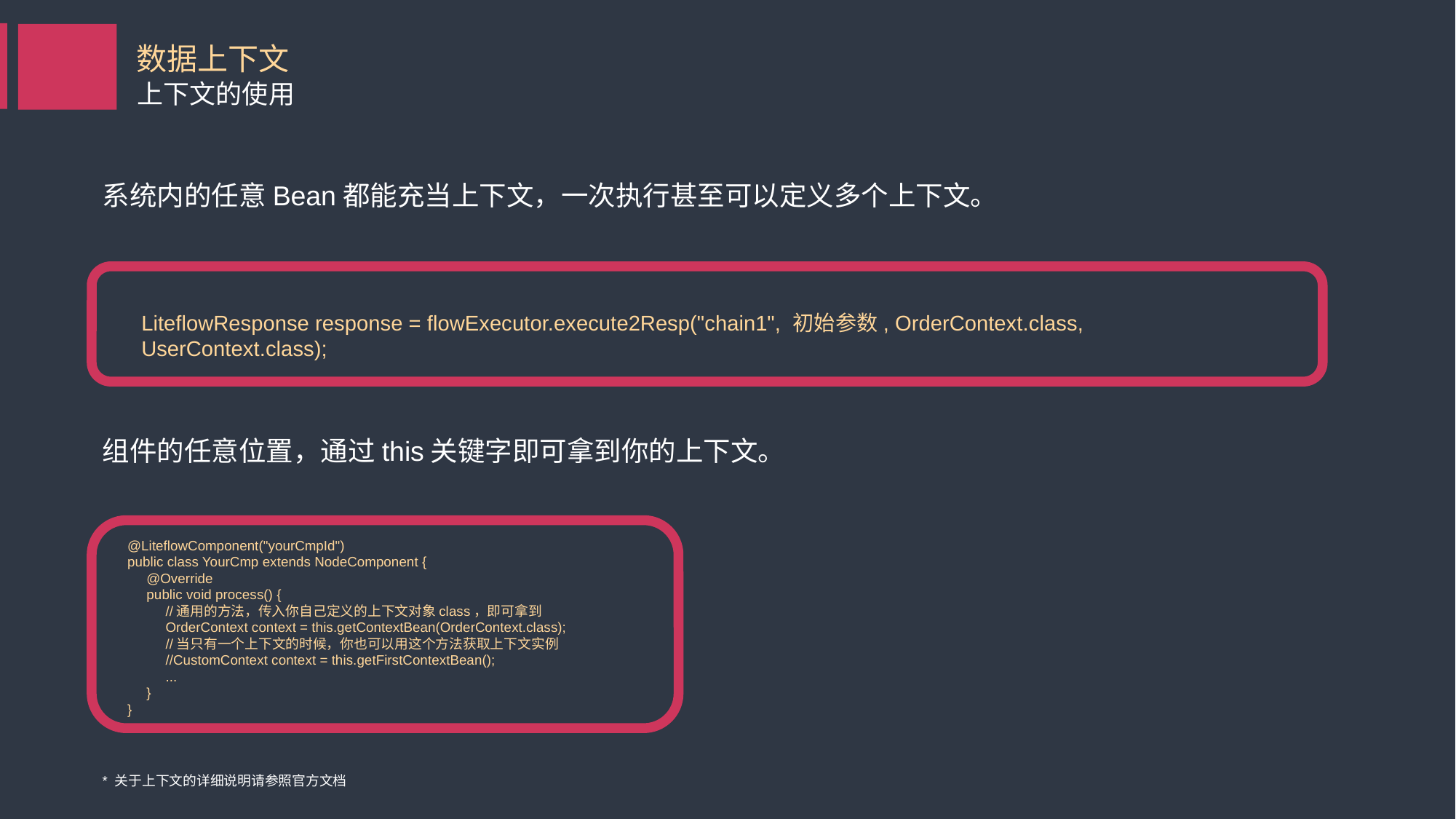

数据上下文
上下文的使用
系统内的任意Bean都能充当上下文，一次执行甚至可以定义多个上下文。

LiteflowResponse response = flowExecutor.execute2Resp("chain1", 初始参数, OrderContext.class, UserContext.class);
组件的任意位置，通过this关键字即可拿到你的上下文。

@LiteflowComponent("yourCmpId")
public class YourCmp extends NodeComponent {
     @Override
     public void process() {
          //通用的方法，传入你自己定义的上下文对象class，即可拿到
          OrderContext context = this.getContextBean(OrderContext.class);
          //当只有一个上下文的时候，你也可以用这个方法获取上下文实例
          //CustomContext context = this.getFirstContextBean();
          ...
     }
}
* 关于上下文的详细说明请参照官方文档